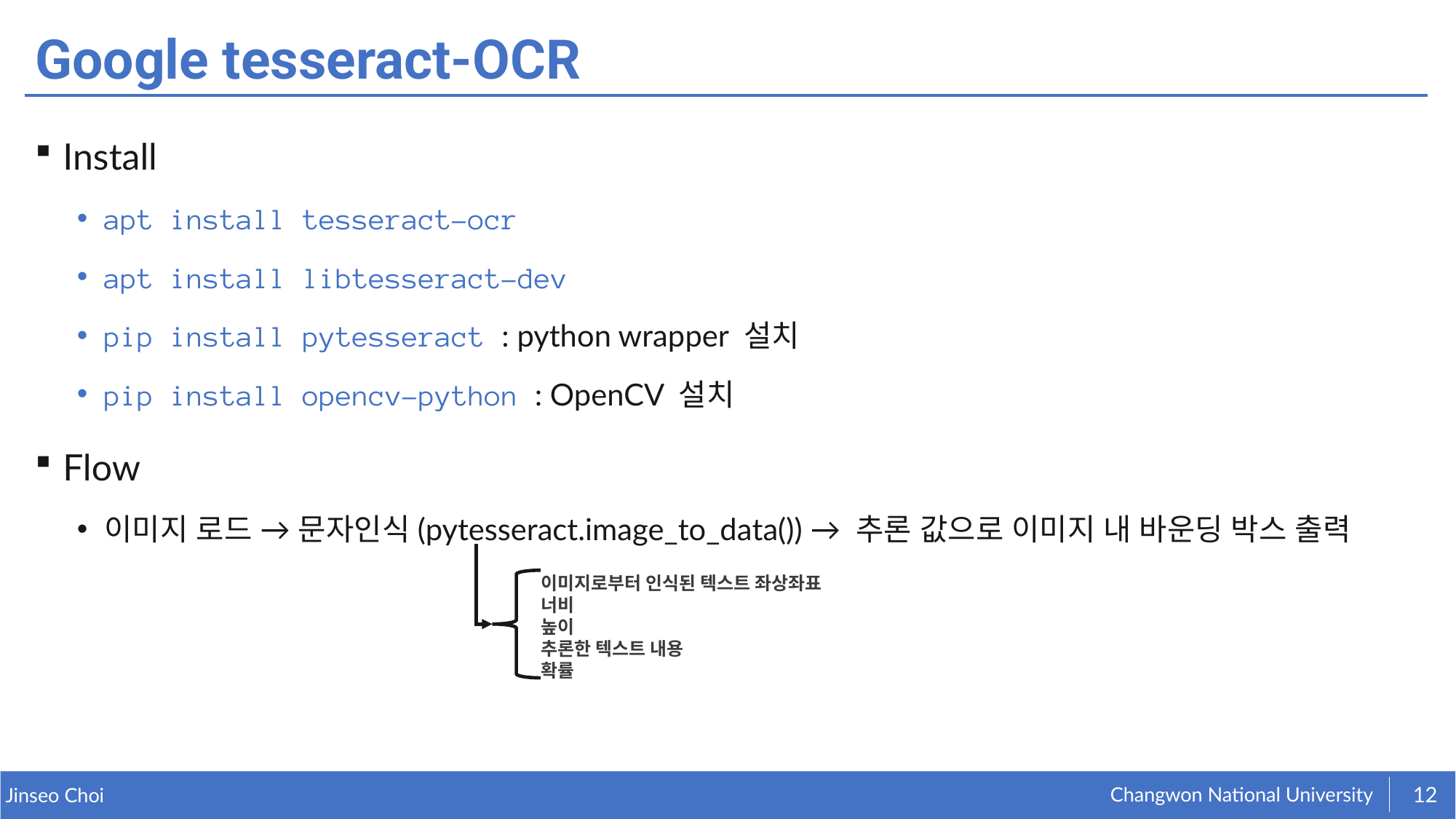

# Google tesseract-OCR
Install
apt install tesseract-ocr
apt install libtesseract-dev
pip install pytesseract : python wrapper 설치
pip install opencv-python : OpenCV 설치
Flow
이미지 로드 → 문자인식(pytesseract.image_to_data()) → 추론 값으로 이미지 내 바운딩 박스 출력

이미지로부터 인식된 텍스트 좌상좌표
너비
높이
추론한 텍스트 내용
확률

12